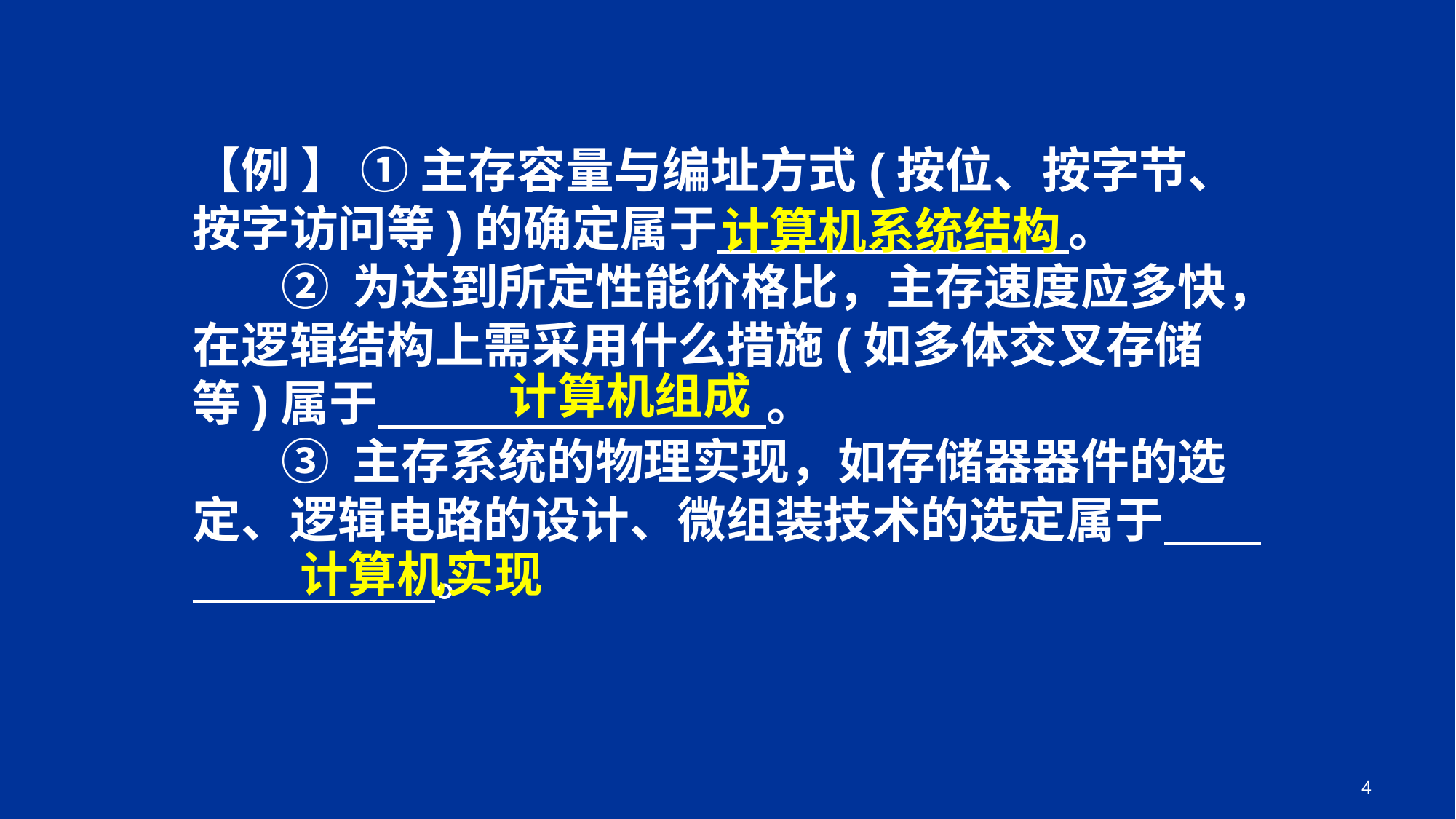

【例 】 ① 主存容量与编址方式(按位、按字节、按字访问等)的确定属于　　　　　　　 。
        ② 为达到所定性能价格比，主存速度应多快，在逻辑结构上需采用什么措施(如多体交叉存储等)属于　　　　　　　　。
        ③ 主存系统的物理实现，如存储器器件的选定、逻辑电路的设计、微组装技术的选定属于　　　　　　　。
计算机系统结构
计算机组成
计算机实现
4